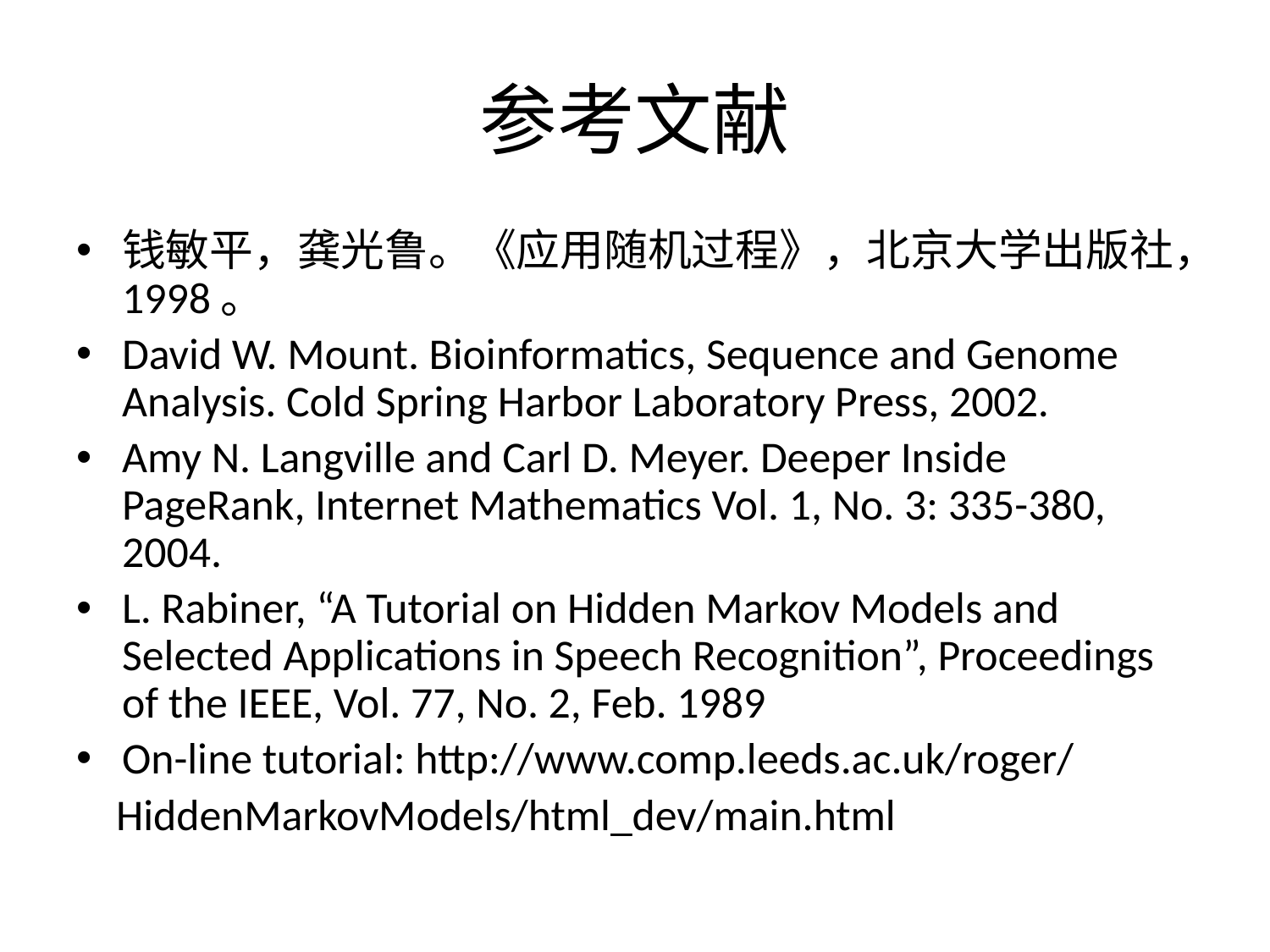

# 参考文献
钱敏平，龚光鲁。《应用随机过程》，北京大学出版社，1998。
David W. Mount. Bioinformatics, Sequence and Genome Analysis. Cold Spring Harbor Laboratory Press, 2002.
Amy N. Langville and Carl D. Meyer. Deeper Inside PageRank, Internet Mathematics Vol. 1, No. 3: 335-380, 2004.
L. Rabiner, “A Tutorial on Hidden Markov Models and Selected Applications in Speech Recognition”, Proceedings of the IEEE, Vol. 77, No. 2, Feb. 1989
On-line tutorial: http://www.comp.leeds.ac.uk/roger/
    HiddenMarkovModels/html_dev/main.html